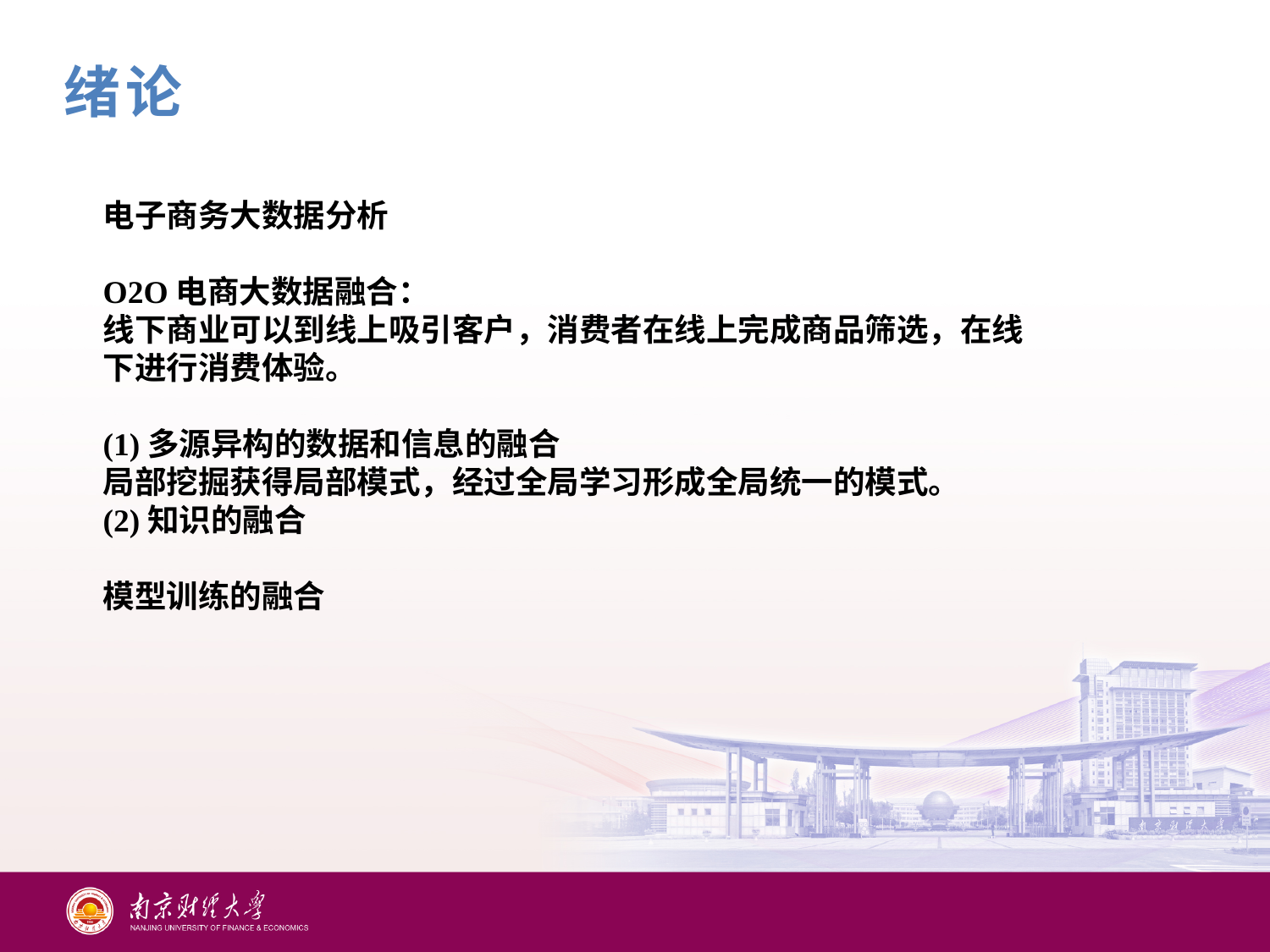

绪论

电子商务大数据分析
O2O电商大数据融合：
线下商业可以到线上吸引客户，消费者在线上完成商品筛选，在线下进行消费体验。
(1)多源异构的数据和信息的融合
局部挖掘获得局部模式，经过全局学习形成全局统一的模式。
(2)知识的融合
模型训练的融合